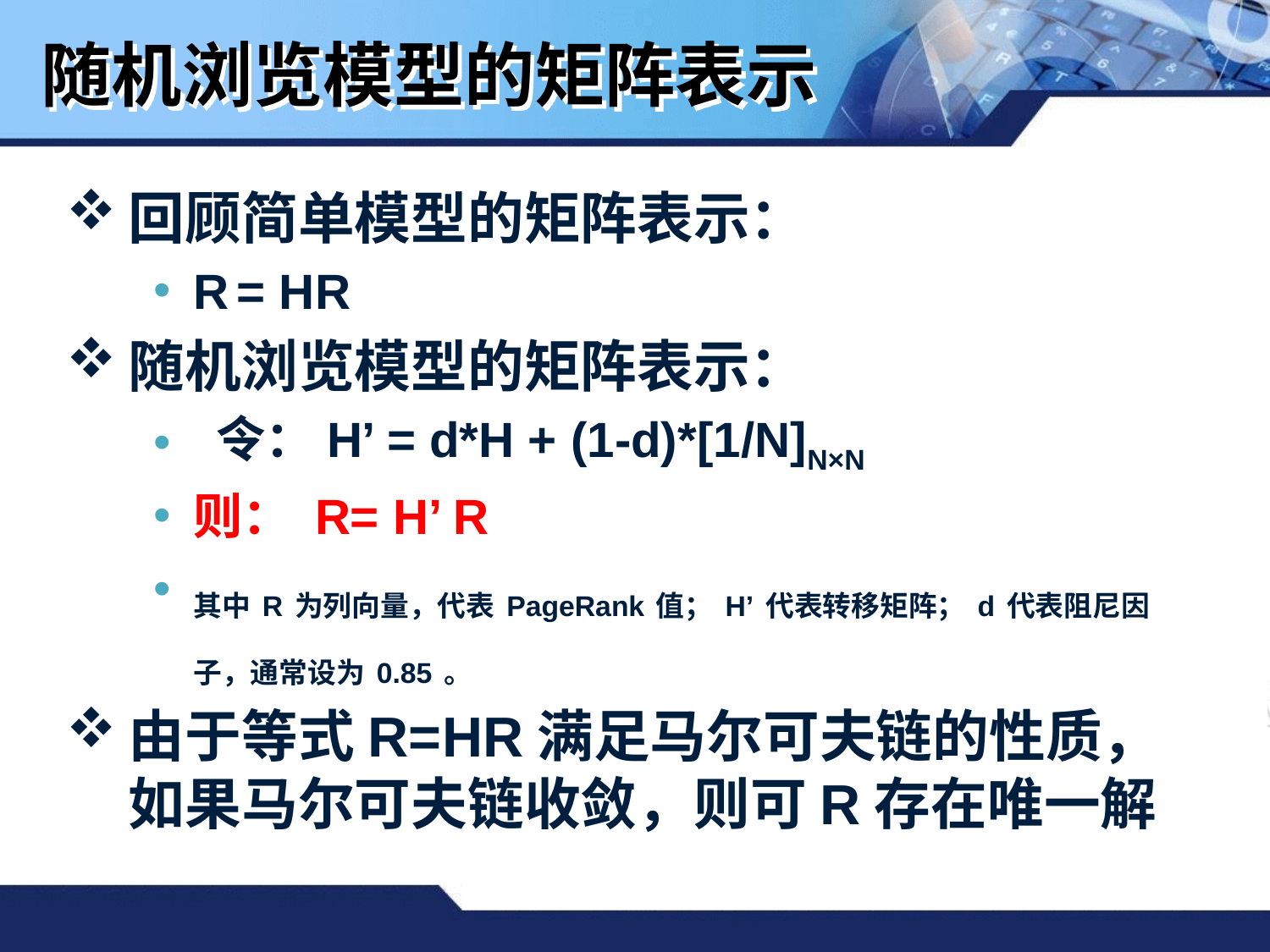

# 随机浏览模型的矩阵表示
回顾简单模型的矩阵表示：
R = HR
随机浏览模型的矩阵表示：
 令：H’ = d*H + (1-d)*[1/N]N×N
则： R= H’ R
其中R为列向量，代表PageRank值；H’代表转移矩阵；d代表阻尼因子，通常设为0.85。
由于等式R=HR满足马尔可夫链的性质，如果马尔可夫链收敛，则可R存在唯一解